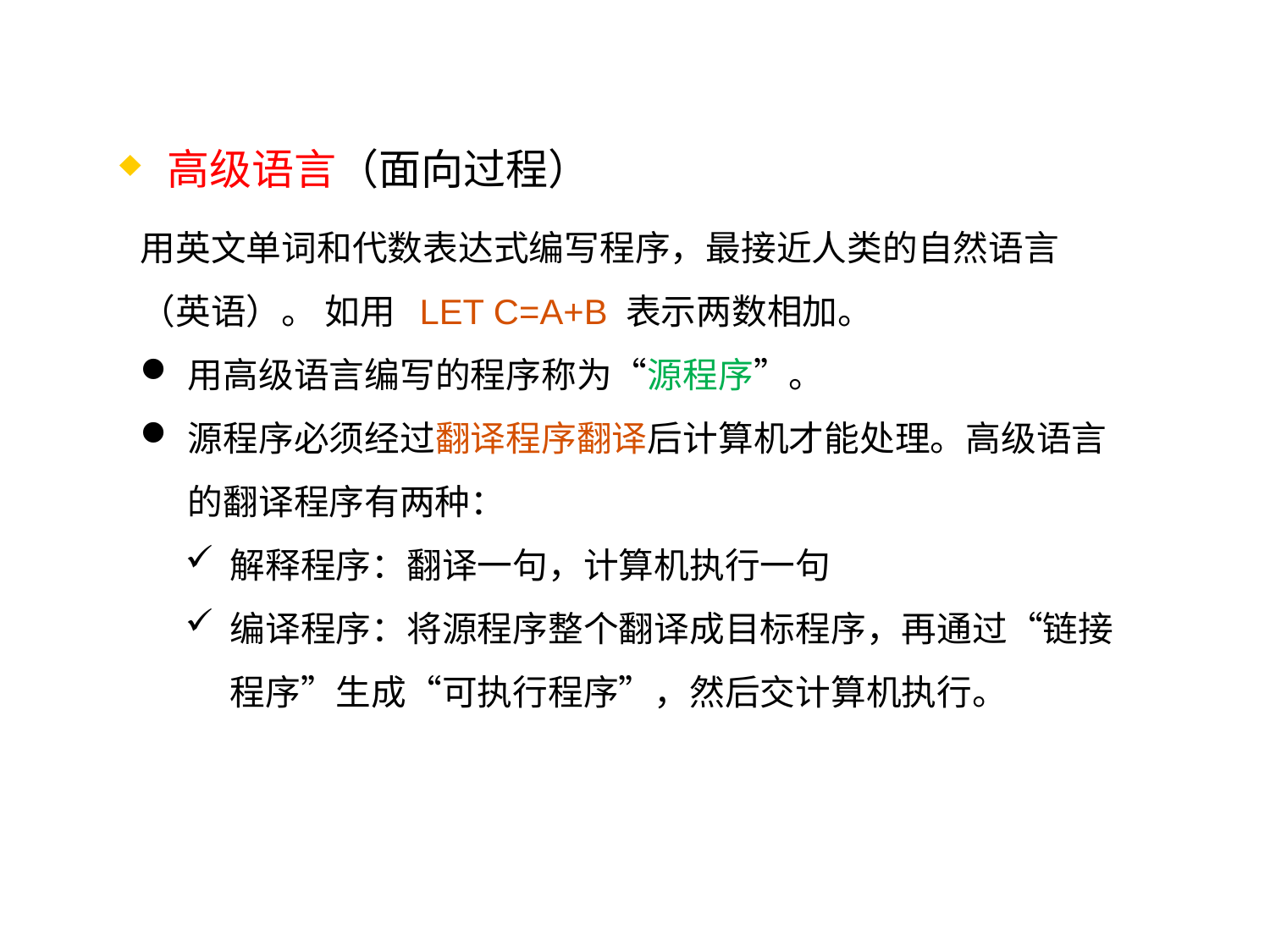

高级语言（面向过程）

用英文单词和代数表达式编写程序，最接近人类的自然语言（英语）。 如用  LET C=A+B 表示两数相加。
用高级语言编写的程序称为“源程序”。
源程序必须经过翻译程序翻译后计算机才能处理。高级语言的翻译程序有两种：
解释程序：翻译一句，计算机执行一句
编译程序：将源程序整个翻译成目标程序，再通过“链接程序”生成“可执行程序”，然后交计算机执行。